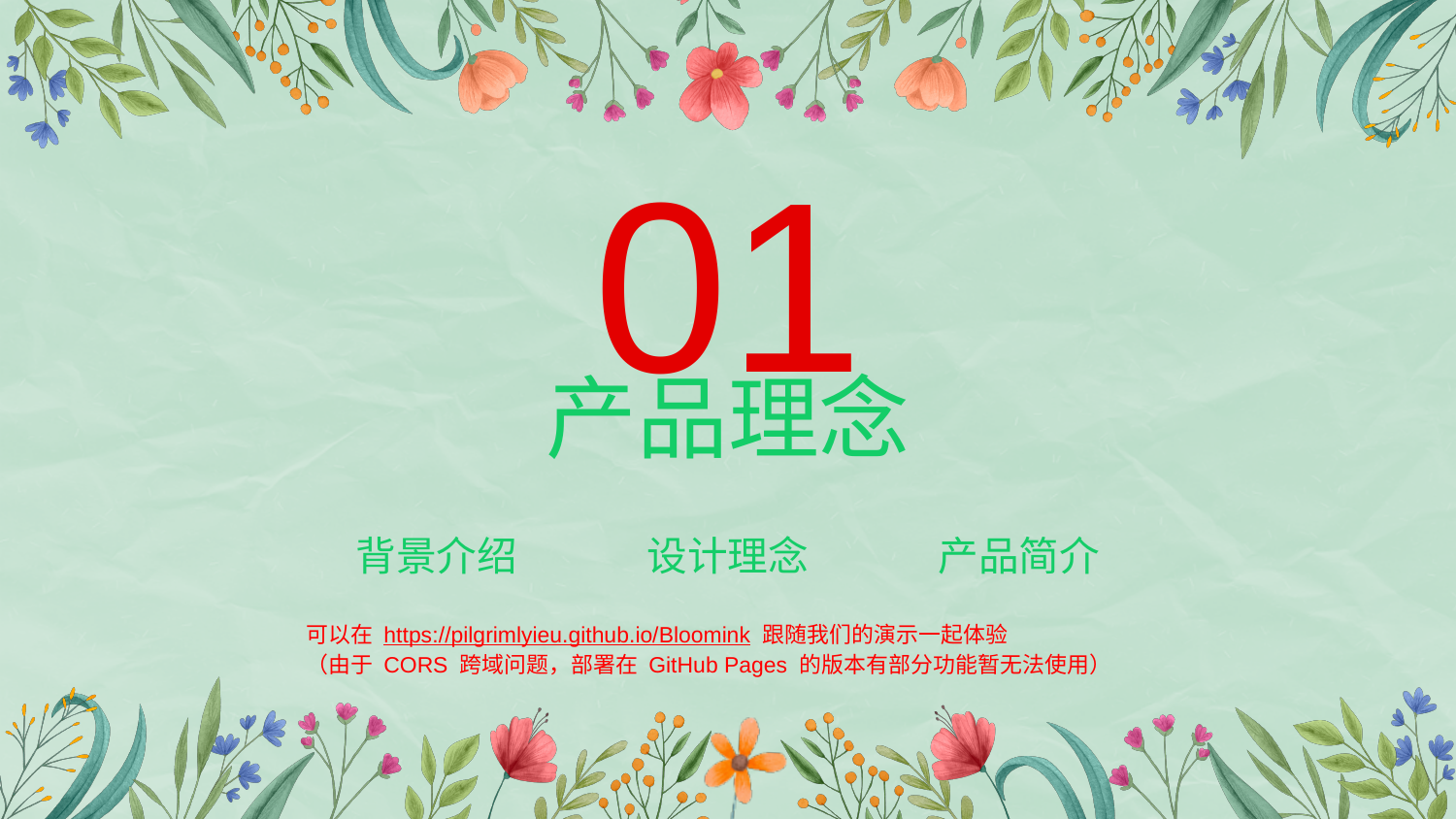

01
# 产品理念
背景介绍	设计理念	产品简介
可以在 https://pilgrimlyieu.github.io/Bloomink 跟随我们的演示一起体验
（由于 CORS 跨域问题，部署在 GitHub Pages 的版本有部分功能暂无法使用）